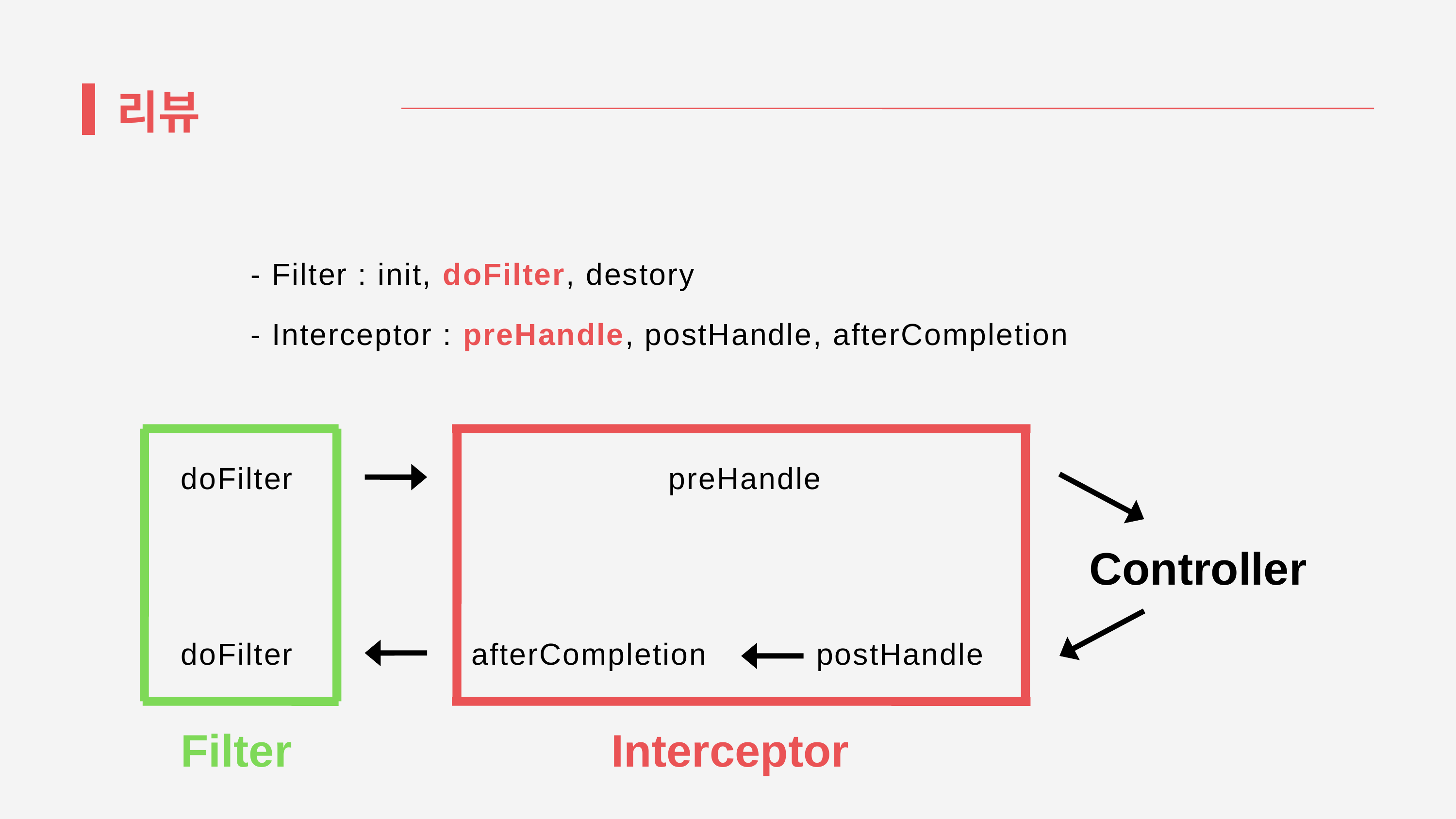

리뷰

 - Filter : init, doFilter, destory
 - Interceptor : preHandle, postHandle, afterCompletion

doFilter                                      preHandle

Controller

doFilter                  afterCompletion           postHandle

Filter
Interceptor